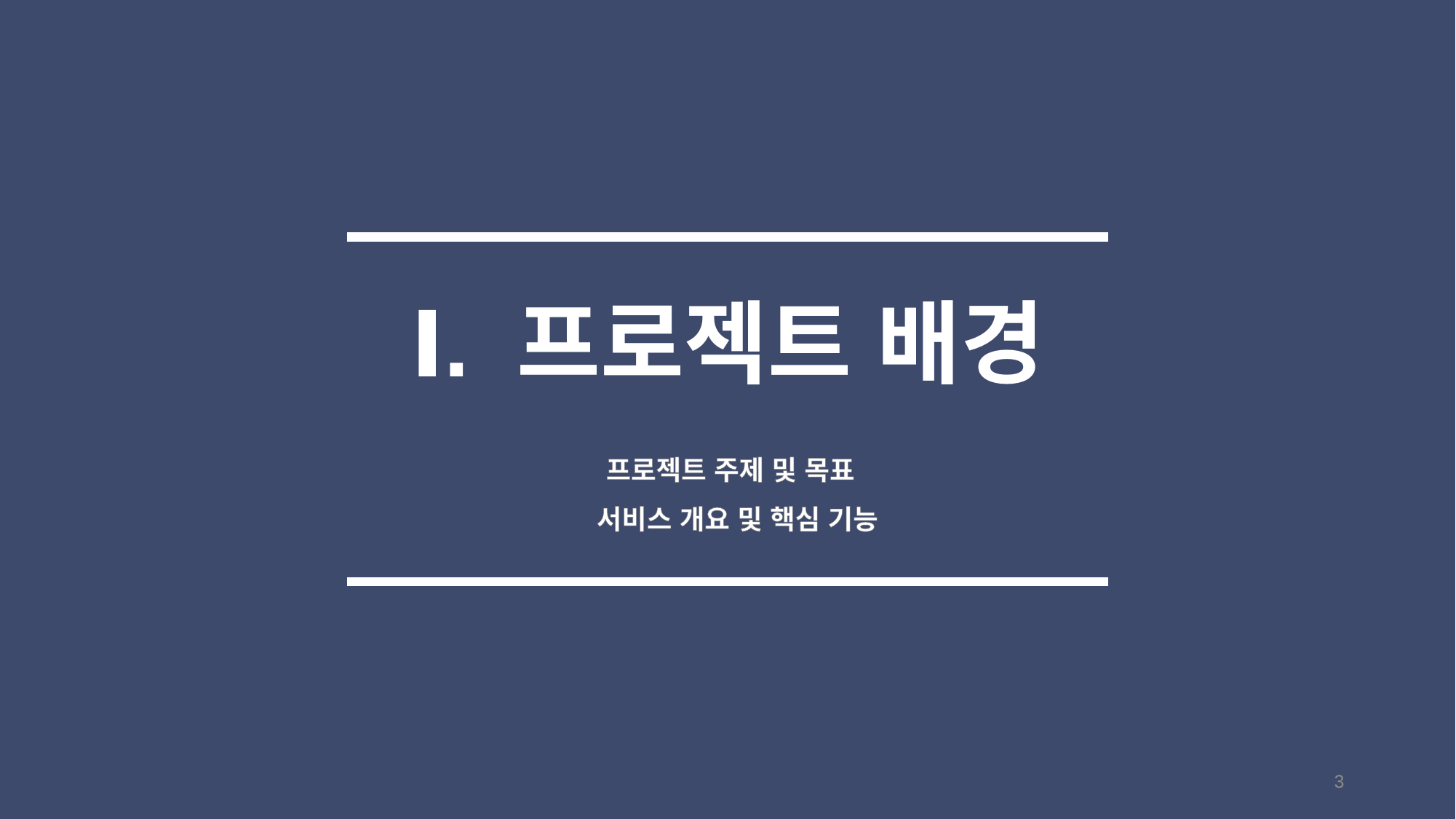

Ⅰ. 프로젝트 배경
프로젝트 주제 및 목표
 서비스 개요 및 핵심 기능
3